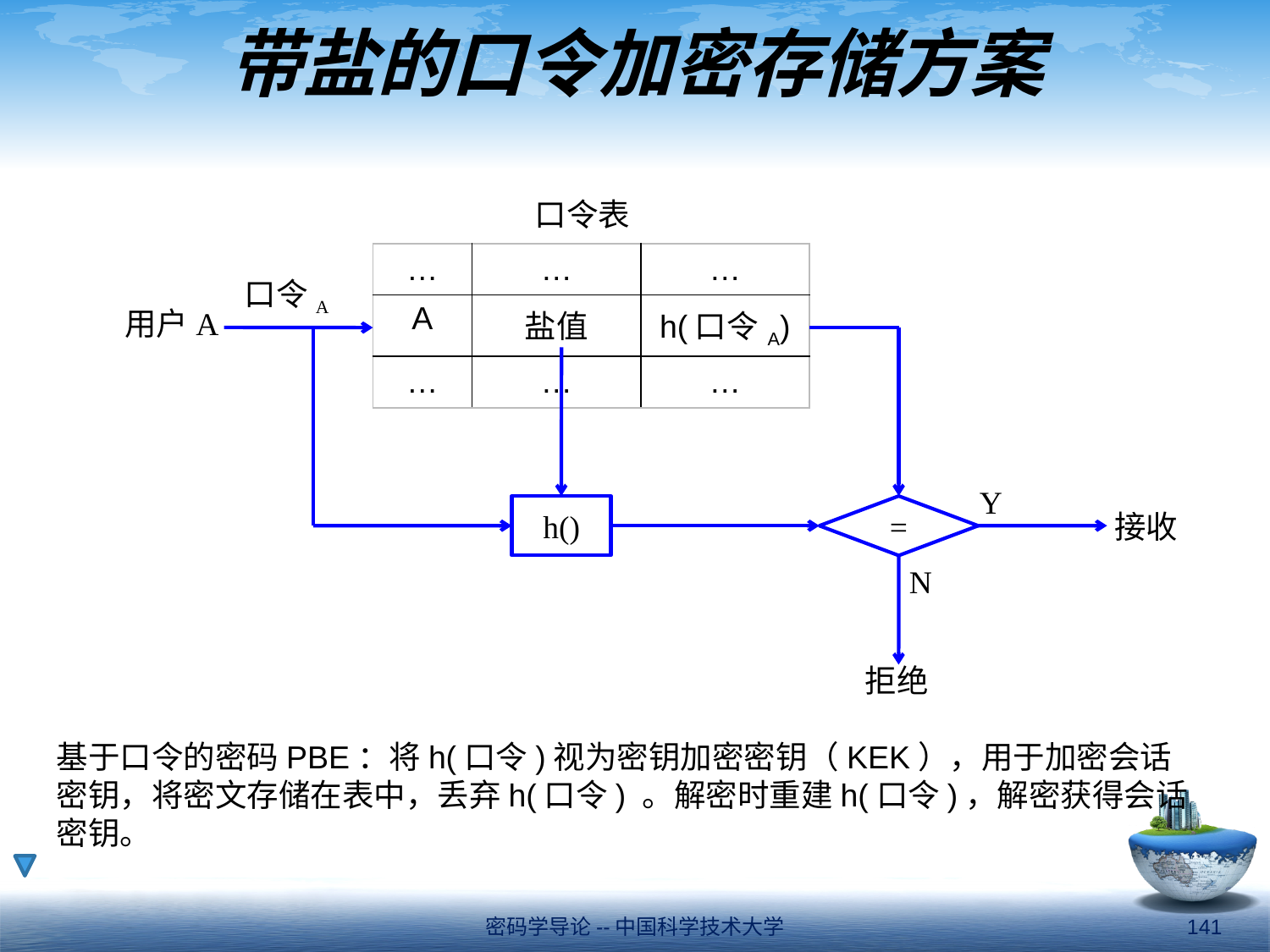

# 带盐的口令加密存储方案
口令表
口令A
用户A
Y
h()
=
接收
N
拒绝
| … | … | … |
| --- | --- | --- |
| A | 盐值 | h(口令A) |
| … | … | … |
基于口令的密码PBE：将h(口令)视为密钥加密密钥（KEK），用于加密会话密钥，将密文存储在表中，丢弃h(口令) 。解密时重建h(口令)，解密获得会话密钥。

密码学导论--中国科学技术大学
141